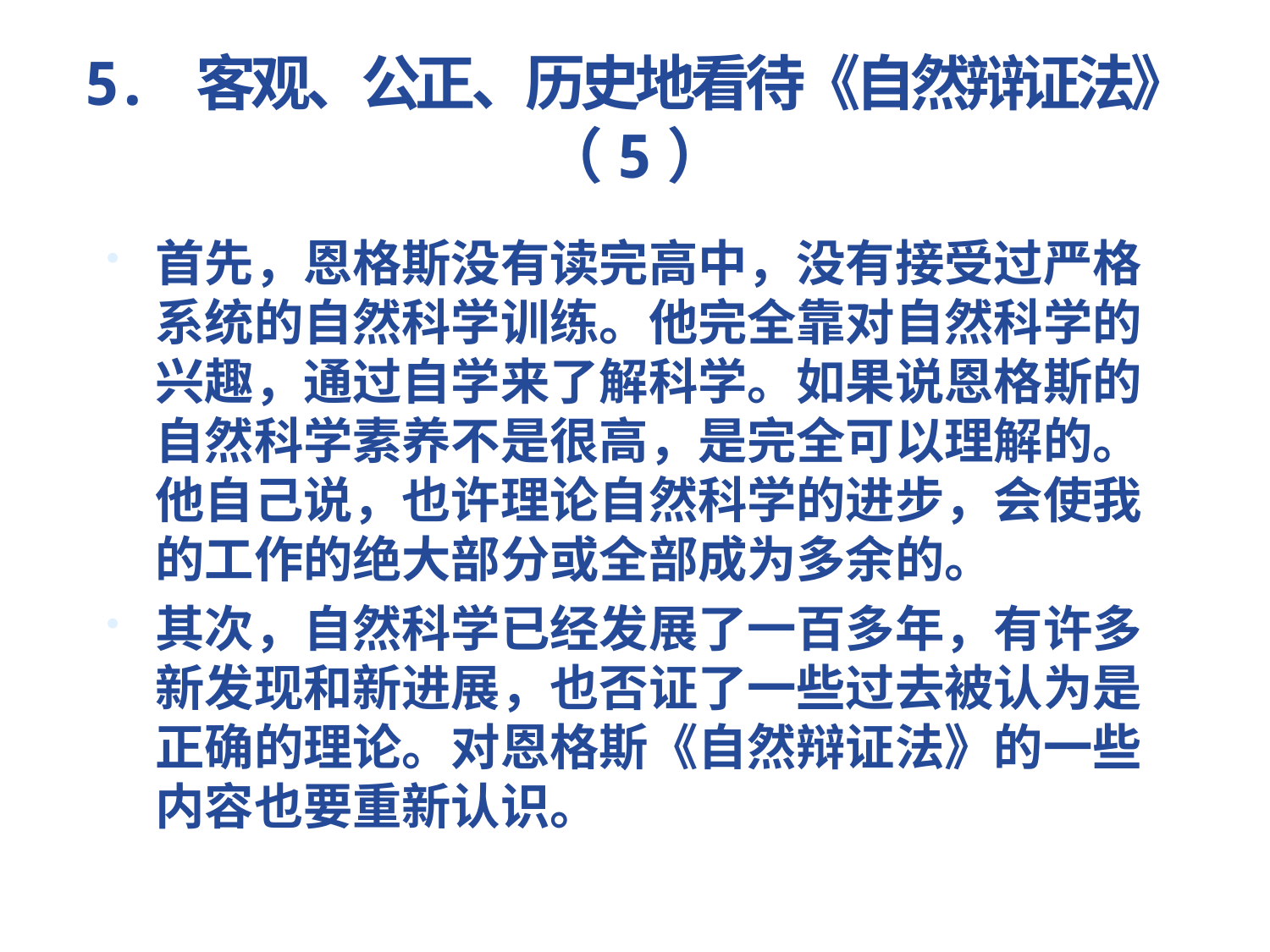

# 5. 客观、公正、历史地看待《自然辩证法》（5）
首先，恩格斯没有读完高中，没有接受过严格系统的自然科学训练。他完全靠对自然科学的兴趣，通过自学来了解科学。如果说恩格斯的自然科学素养不是很高，是完全可以理解的。他自己说，也许理论自然科学的进步，会使我的工作的绝大部分或全部成为多余的。
其次，自然科学已经发展了一百多年，有许多新发现和新进展，也否证了一些过去被认为是正确的理论。对恩格斯《自然辩证法》的一些内容也要重新认识。